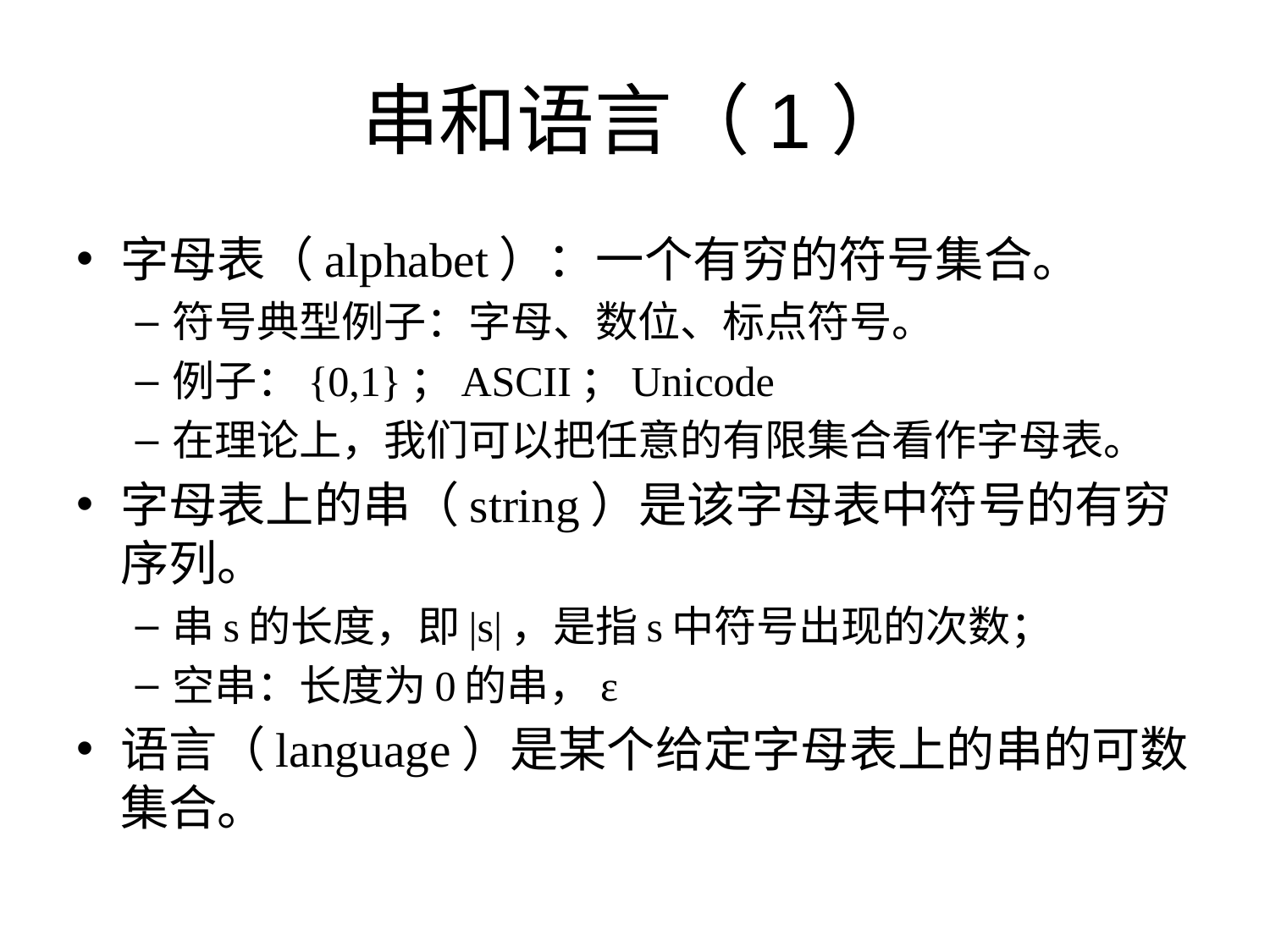

# 串和语言（1）
字母表（alphabet）：一个有穷的符号集合。
符号典型例子：字母、数位、标点符号。
例子：{0,1}；ASCII；Unicode
在理论上，我们可以把任意的有限集合看作字母表。
字母表上的串（string）是该字母表中符号的有穷序列。
串s的长度，即|s|，是指s中符号出现的次数；
空串：长度为0的串，ε
语言（language）是某个给定字母表上的串的可数集合。